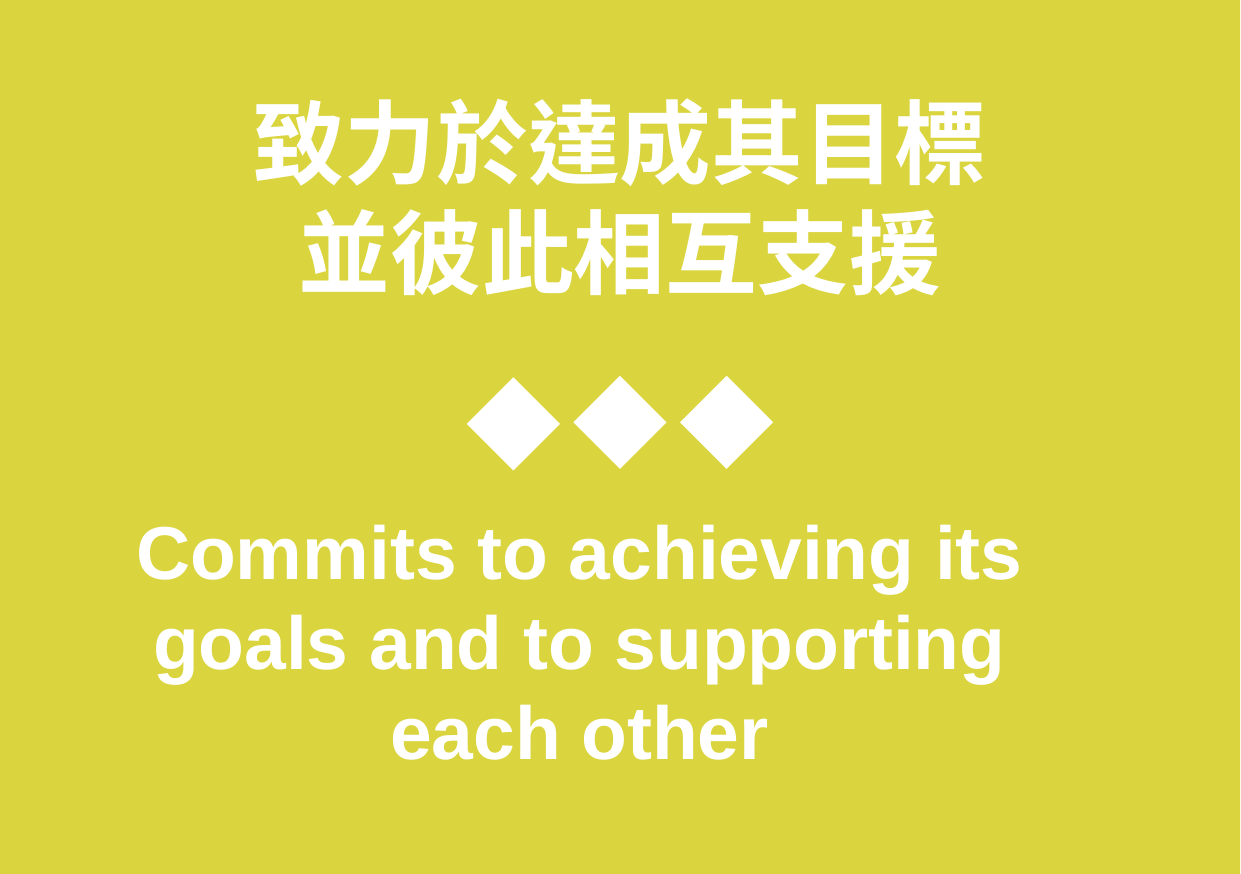

致力於達成其目標
並彼此相互支援

Commits to achieving its goals and to supporting each other